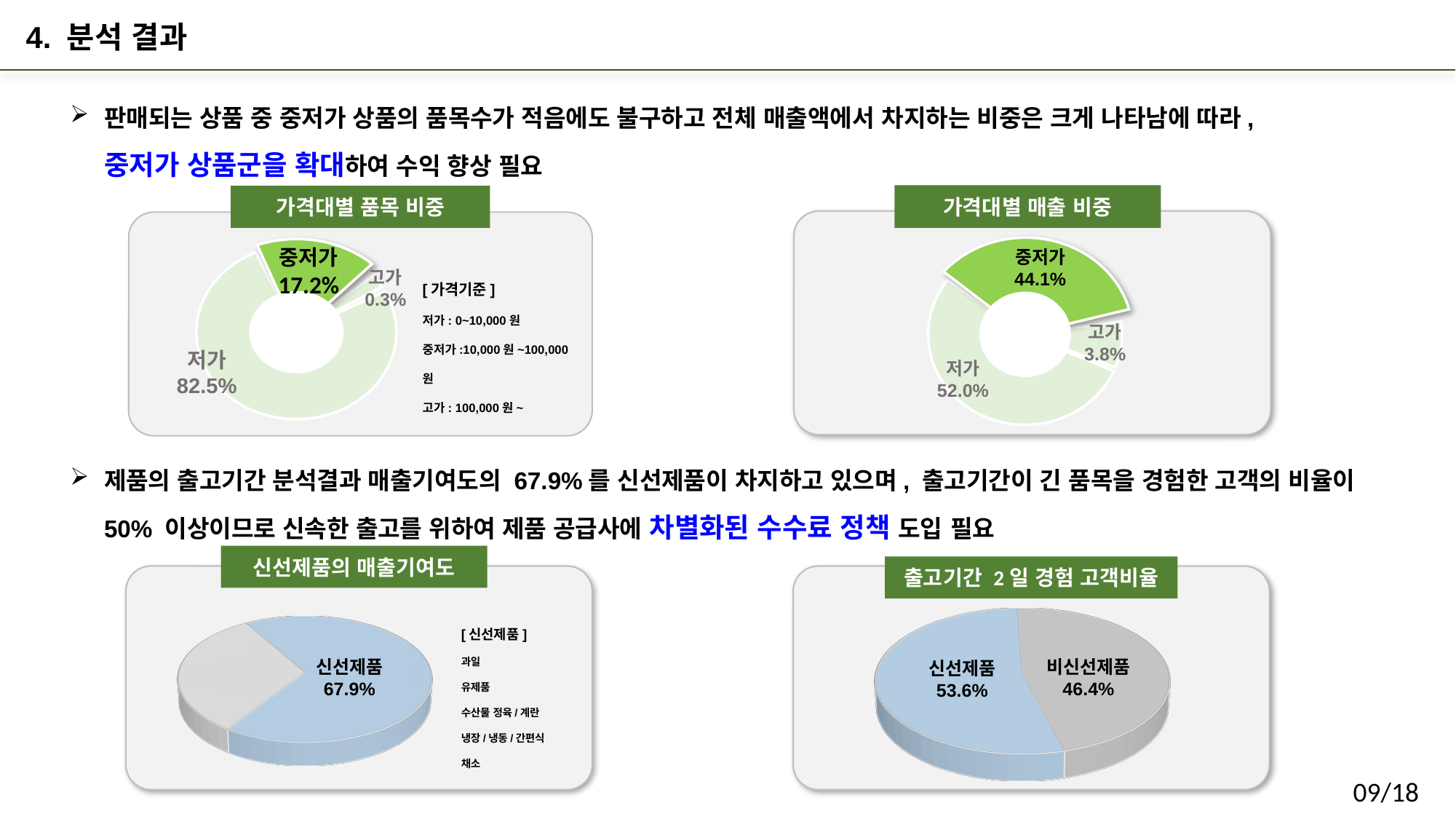

4. 분석 결과
판매되는 상품 중 중저가 상품의 품목수가 적음에도 불구하고 전체 매출액에서 차지하는 비중은 크게 나타남에 따라, 중저가 상품군을 확대하여 수익 향상 필요
가격대별 매출 비중
가격대별 품목 비중

중저가
44.1%

고가
3.8%
저가
52.0%
중저가
17.2%

고가
0.3%
저가
82.5%
[가격기준]
저가: 0~10,000원
중저가:10,000원~100,000원
고가: 100,000원~
제품의 출고기간 분석결과 매출기여도의 67.9%를 신선제품이 차지하고 있으며, 출고기간이 긴 품목을 경험한 고객의 비율이 50% 이상이므로 신속한 출고를 위하여 제품 공급사에 차별화된 수수료 정책 도입 필요
신선제품의 매출기여도
출고기간 2일 경험 고객비율

[unsupported chart]

[신선제품]
과일
유제품
수산물 정육/계란
냉장/냉동/간편식
채소

[unsupported chart]

신선제품
67.9%
비신선제품
46.4%
신선제품
53.6%
09/18